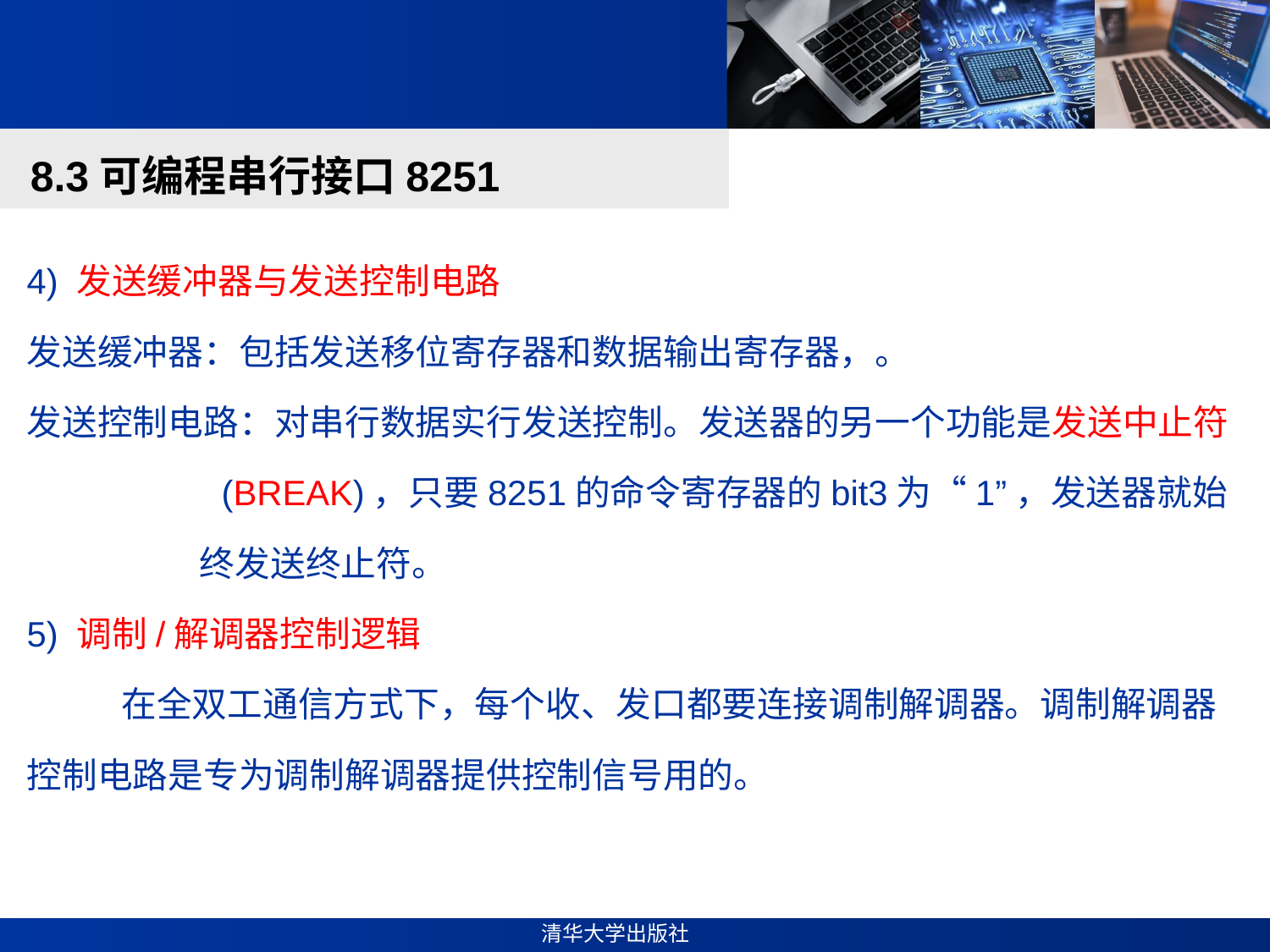

#
8.3可编程串行接口8251
4) 发送缓冲器与发送控制电路
发送缓冲器：包括发送移位寄存器和数据输出寄存器，。
发送控制电路：对串行数据实行发送控制。发送器的另一个功能是发送中止符
                    (BREAK)，只要8251的命令寄存器的bit3为“1”，发送器就始
                     终发送终止符。
5) 调制/解调器控制逻辑
           在全双工通信方式下，每个收、发口都要连接调制解调器。调制解调器控制电路是专为调制解调器提供控制信号用的。